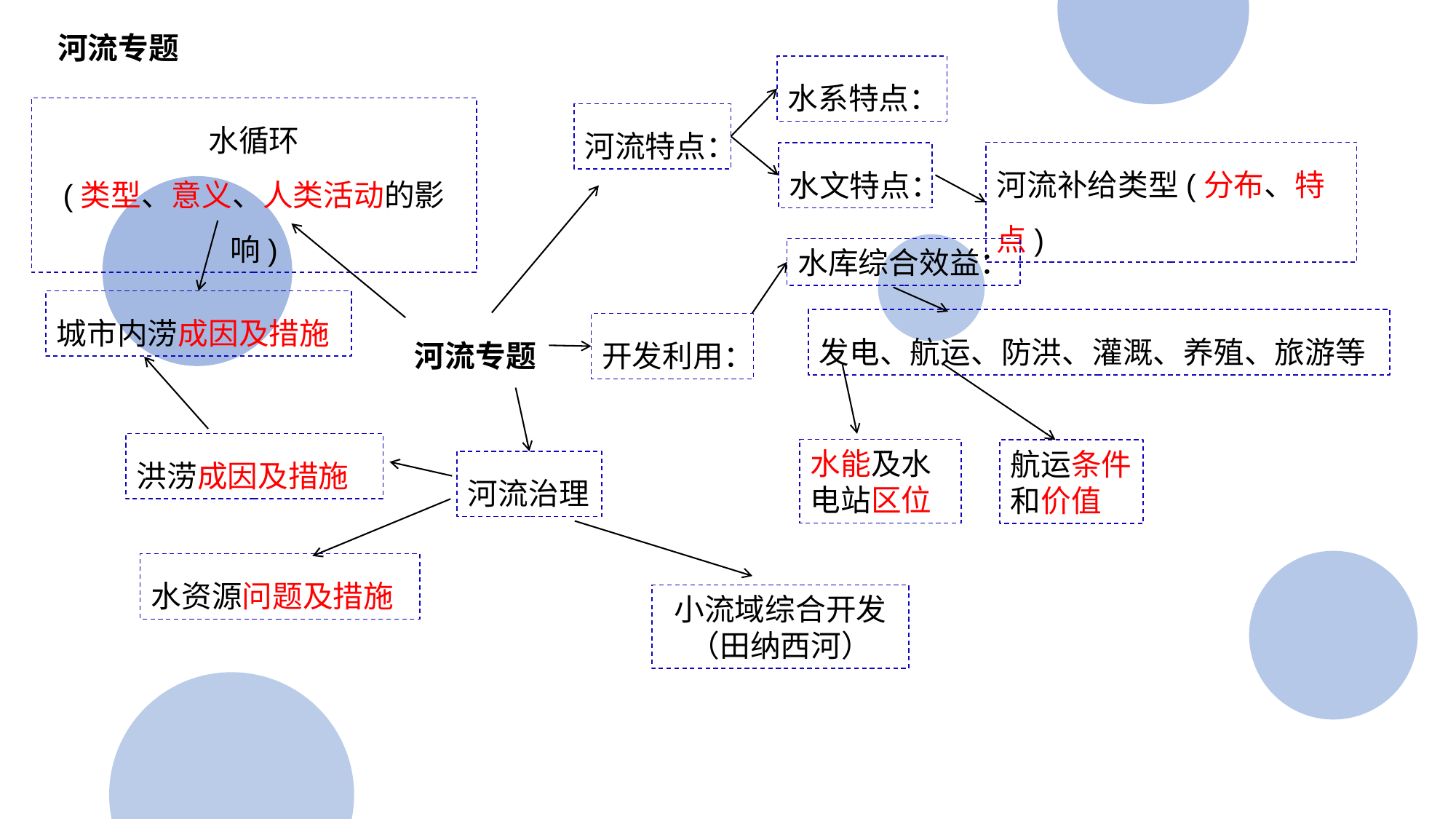

河流专题
水系特点：
水循环
(类型、意义、人类活动的影响)
河流特点：
河流补给类型(分布、特点)
水文特点：

水库综合效益：
城市内涝成因及措施
发电、航运、防洪、灌溉、养殖、旅游等
开发利用：
河流专题
洪涝成因及措施
水能及水电站区位
航运条件和价值
河流治理

水资源问题及措施
小流域综合开发（田纳西河）